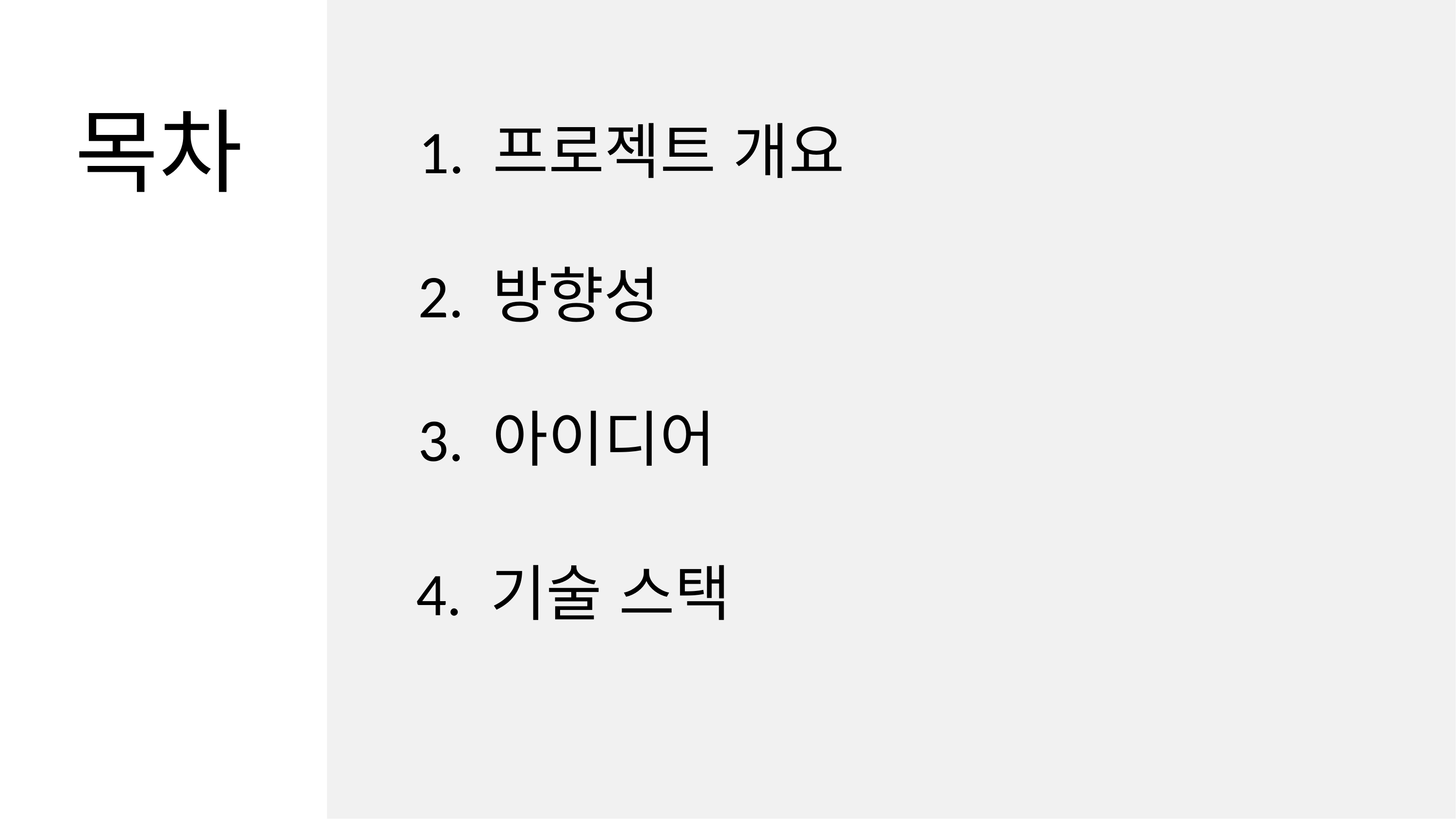

1. 프로젝트 개요
목차
2. 방향성
3. 아이디어
4. 기술 스택